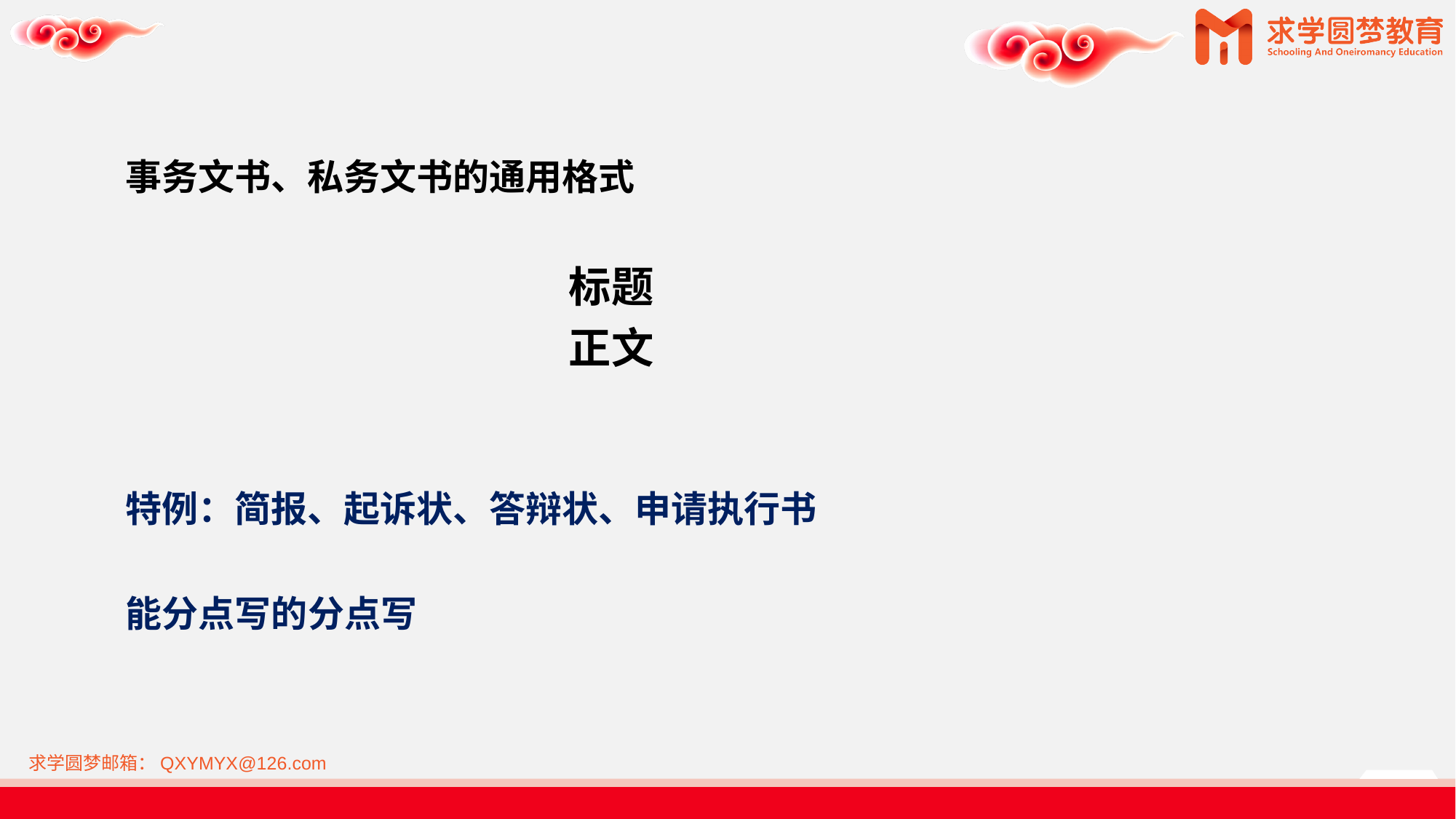

事务文书、私务文书的通用格式

标题
正文

特例：简报、起诉状、答辩状、申请执行书

能分点写的分点写